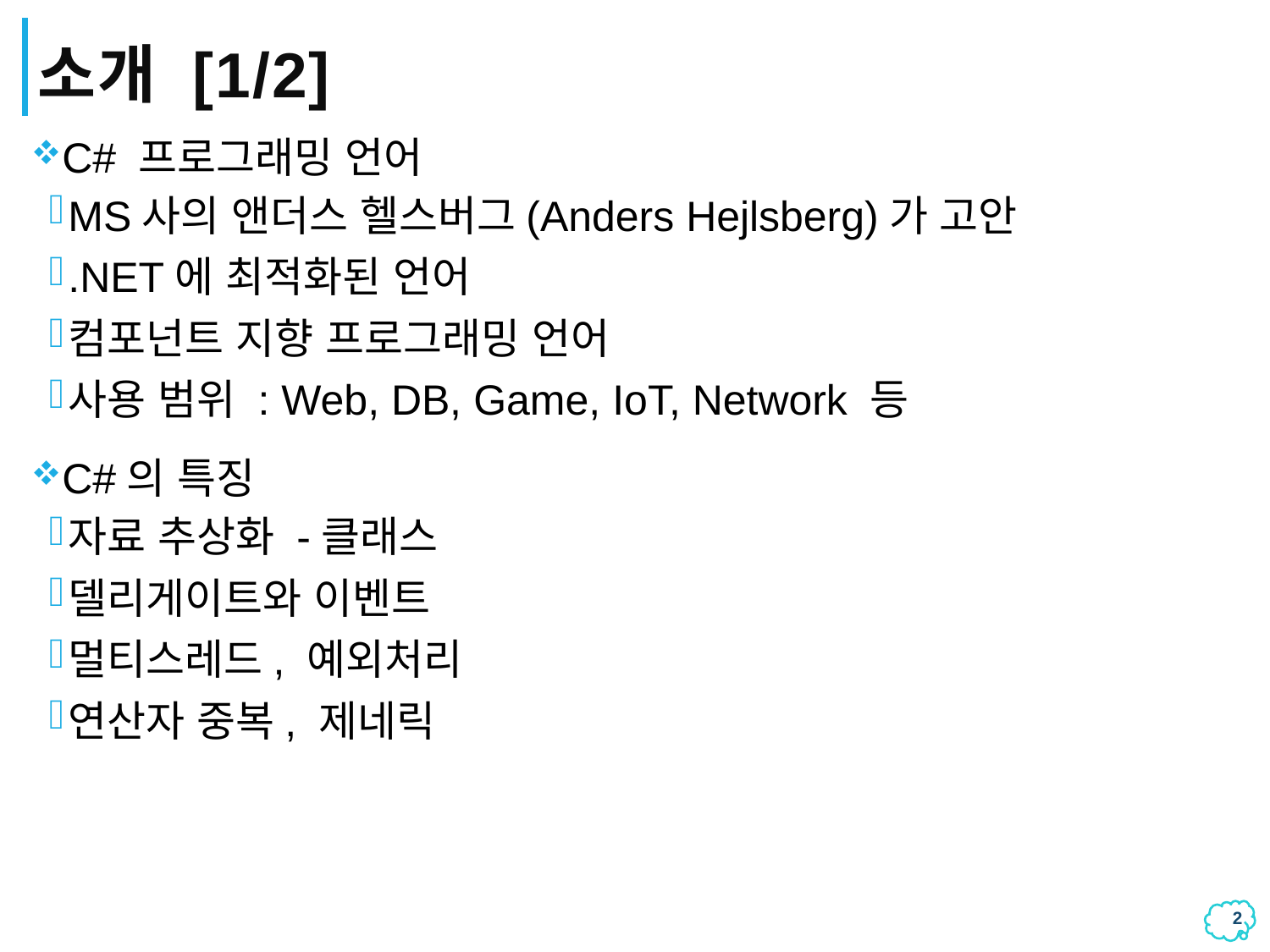

# 소개 [1/2]
C# 프로그래밍 언어
MS사의 앤더스 헬스버그(Anders Hejlsberg)가 고안
.NET에 최적화된 언어
컴포넌트 지향 프로그래밍 언어
사용 범위 : Web, DB, Game, IoT, Network 등
C#의 특징
자료 추상화 -클래스
델리게이트와 이벤트
멀티스레드, 예외처리
연산자 중복, 제네릭
2